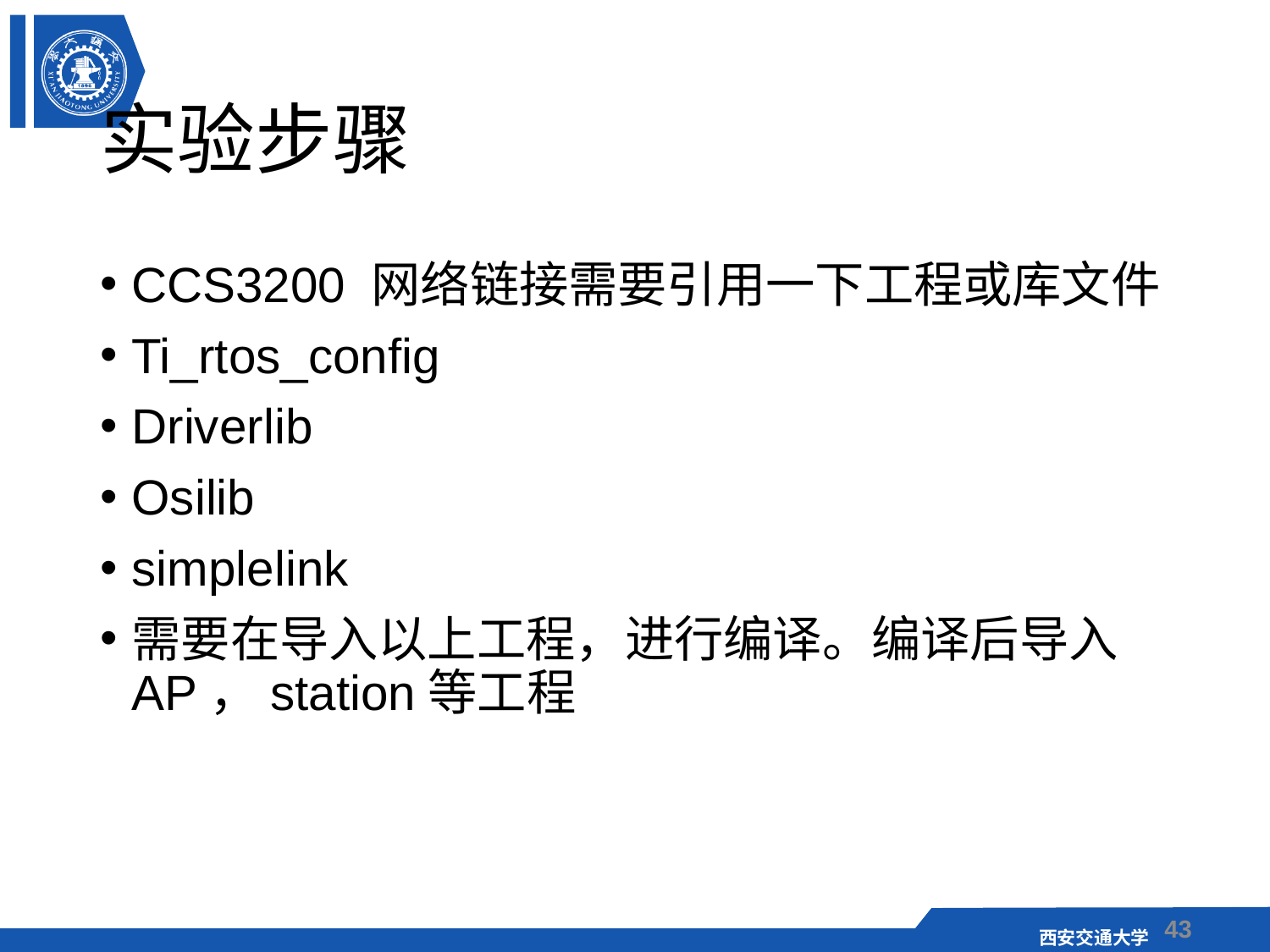

# 实验步骤
CCS3200 网络链接需要引用一下工程或库文件
Ti_rtos_config
Driverlib
Osilib
simplelink
需要在导入以上工程，进行编译。编译后导入AP，station等工程

43